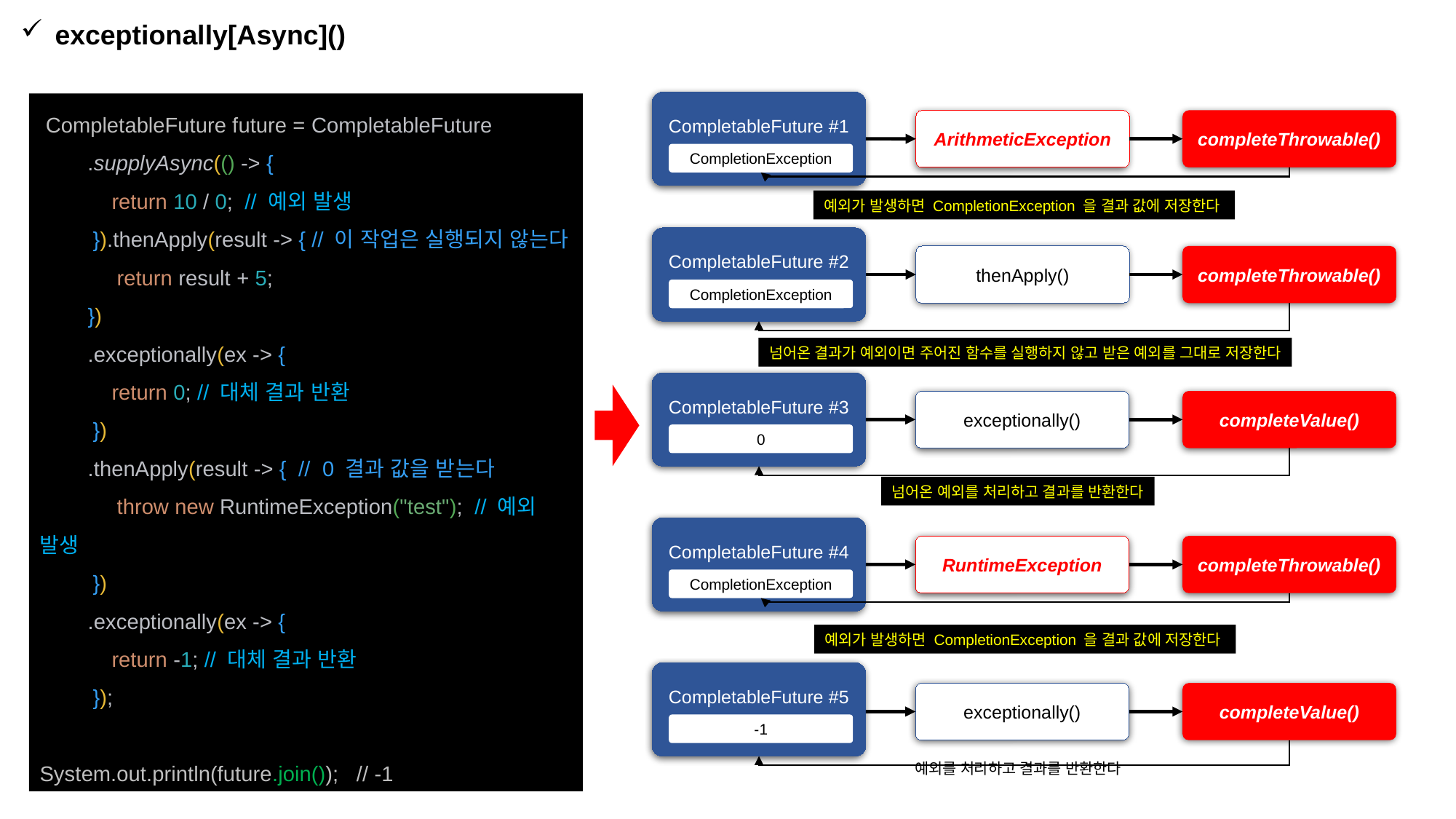

exceptionally[Async]()
CompletableFuture #1

 CompletableFuture future = CompletableFuture
        .supplyAsync(() -> {
            return 10 / 0;  // 예외 발생
        }).thenApply(result -> { // 이 작업은 실행되지 않는다
            return result + 5;
        })
        .exceptionally(ex -> {
            return 0; // 대체 결과 반환
        })
        .thenApply(result -> {  //  0 결과 값을 받는다
            throw new RuntimeException("test");  // 예외 발생
        })
        .exceptionally(ex -> {
            return -1; // 대체 결과 반환
        });

System.out.println(future.join());   // -1
ArithmeticException
completeThrowable()
CompletionException
예외가 발생하면 CompletionException 을 결과 값에 저장한다
CompletableFuture #2

thenApply()
completeThrowable()
CompletionException
넘어온 결과가 예외이면 주어진 함수를 실행하지 않고 받은 예외를 그대로 저장한다
CompletableFuture #3

exceptionally()
completeValue()
0
넘어온 예외를 처리하고 결과를 반환한다
CompletableFuture #4

RuntimeException
completeThrowable()
CompletionException
예외가 발생하면 CompletionException 을 결과 값에 저장한다
CompletableFuture #5

exceptionally()
completeValue()
-1
예외를 처리하고 결과를 반환한다